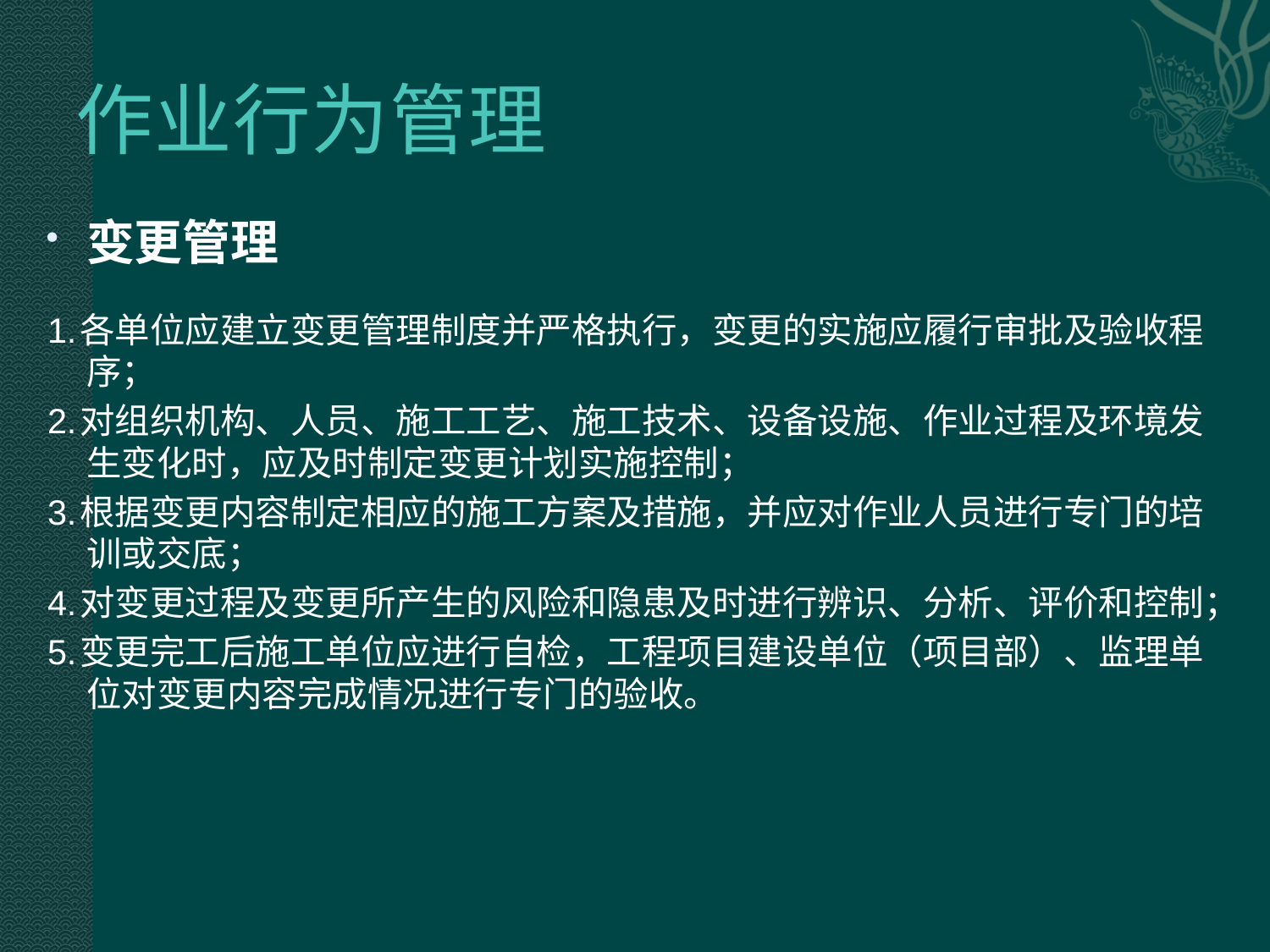

# 作业行为管理
变更管理

1.各单位应建立变更管理制度并严格执行，变更的实施应履行审批及验收程序；
2.对组织机构、人员、施工工艺、施工技术、设备设施、作业过程及环境发生变化时，应及时制定变更计划实施控制；
3.根据变更内容制定相应的施工方案及措施，并应对作业人员进行专门的培训或交底；
4.对变更过程及变更所产生的风险和隐患及时进行辨识、分析、评价和控制；
5.变更完工后施工单位应进行自检，工程项目建设单位（项目部）、监理单位对变更内容完成情况进行专门的验收。